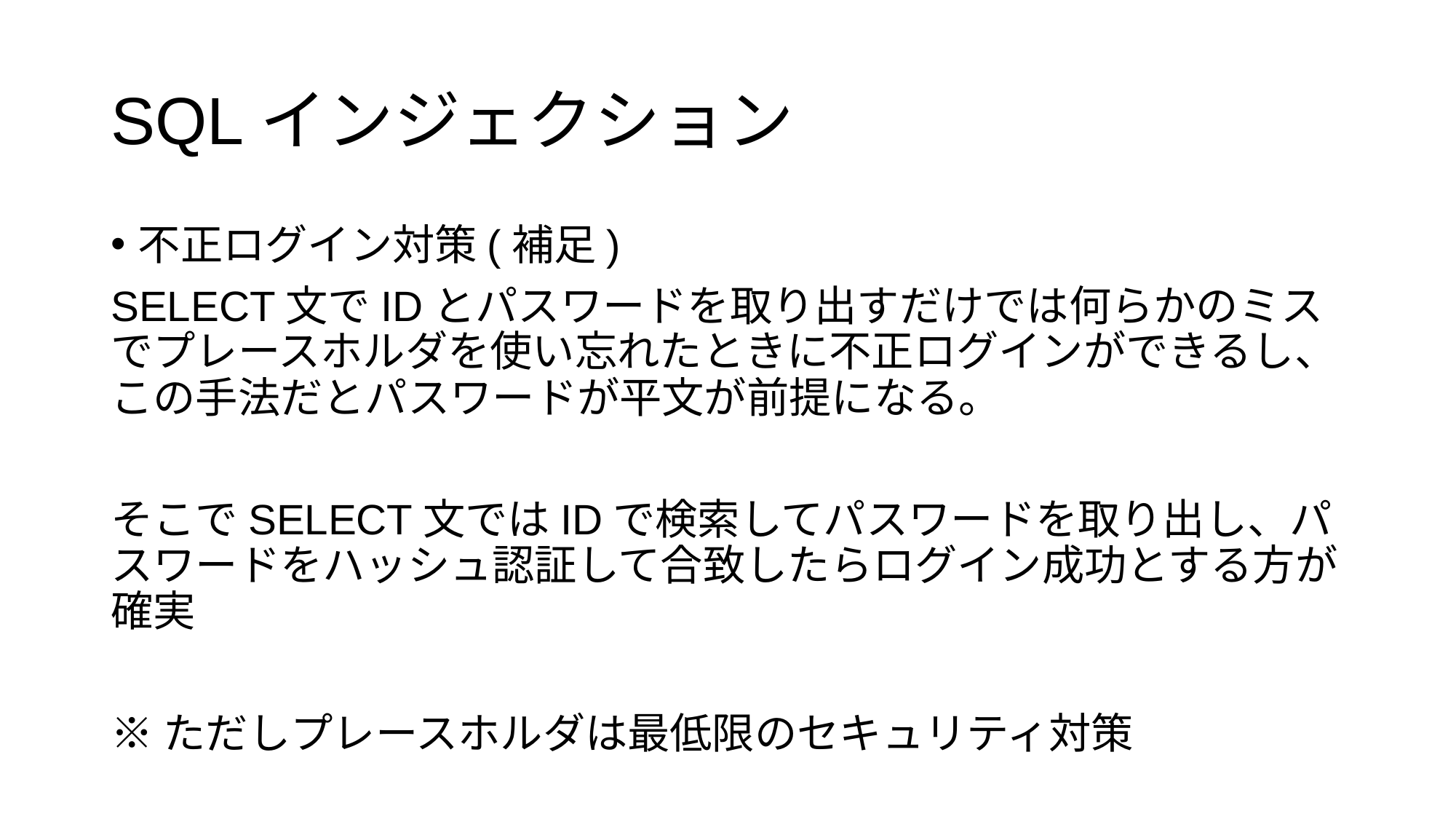

# SQLインジェクション
不正ログイン対策(補足)
SELECT文でIDとパスワードを取り出すだけでは何らかのミスでプレースホルダを使い忘れたときに不正ログインができるし、この手法だとパスワードが平文が前提になる。

そこでSELECT文ではIDで検索してパスワードを取り出し、パスワードをハッシュ認証して合致したらログイン成功とする方が確実

※ただしプレースホルダは最低限のセキュリティ対策